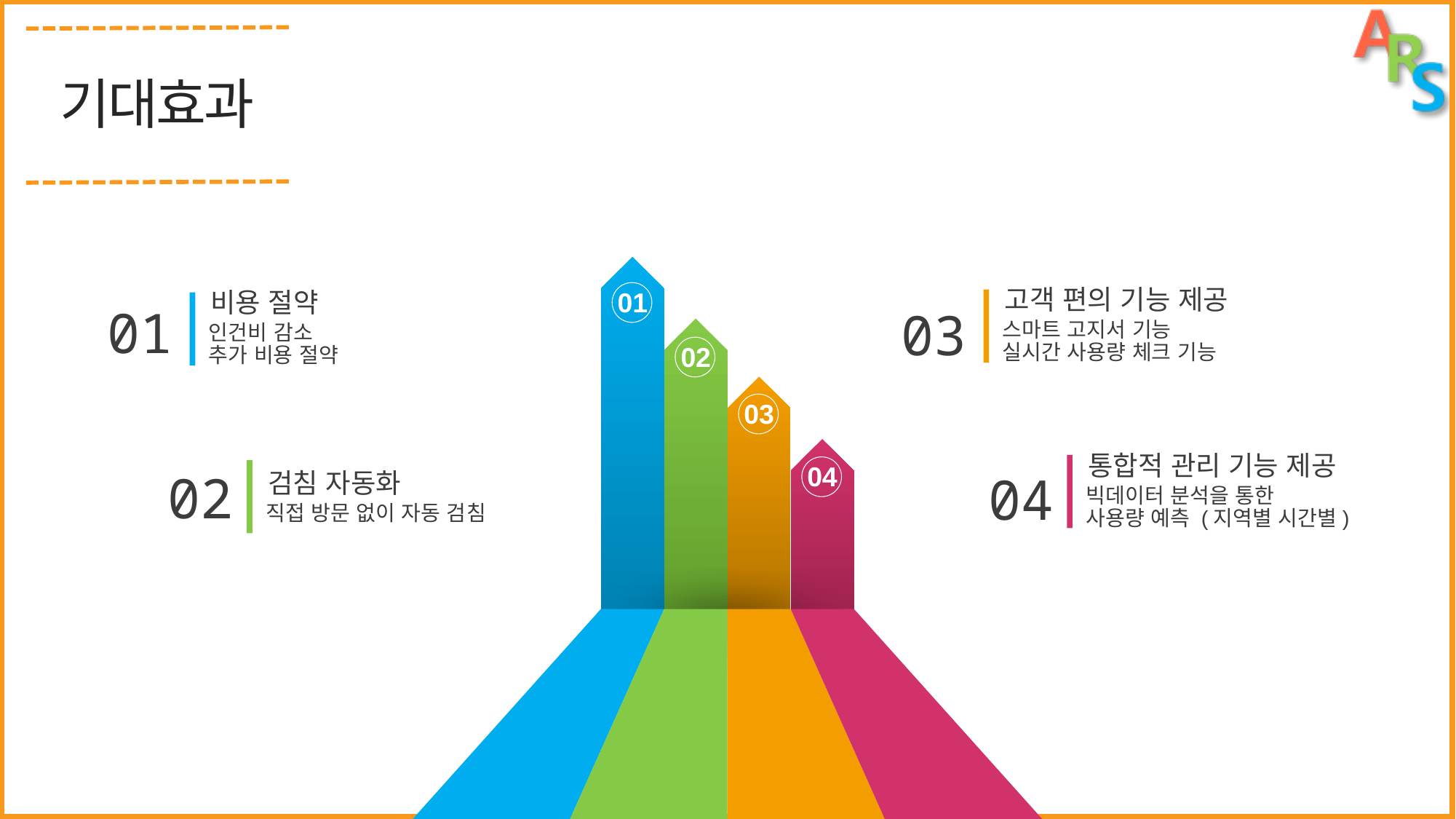

기대효과
01

고객 편의 기능 제공
스마트 고지서 기능
실시간 사용량 체크 기능

03
비용 절약
인건비 감소
추가 비용 절약

01
02

03

통합적 관리 기능 제공
빅데이터 분석을 통한
사용량 예측 (지역별 시간별)

04
04

02

검침 자동화
직접 방문 없이 자동 검침